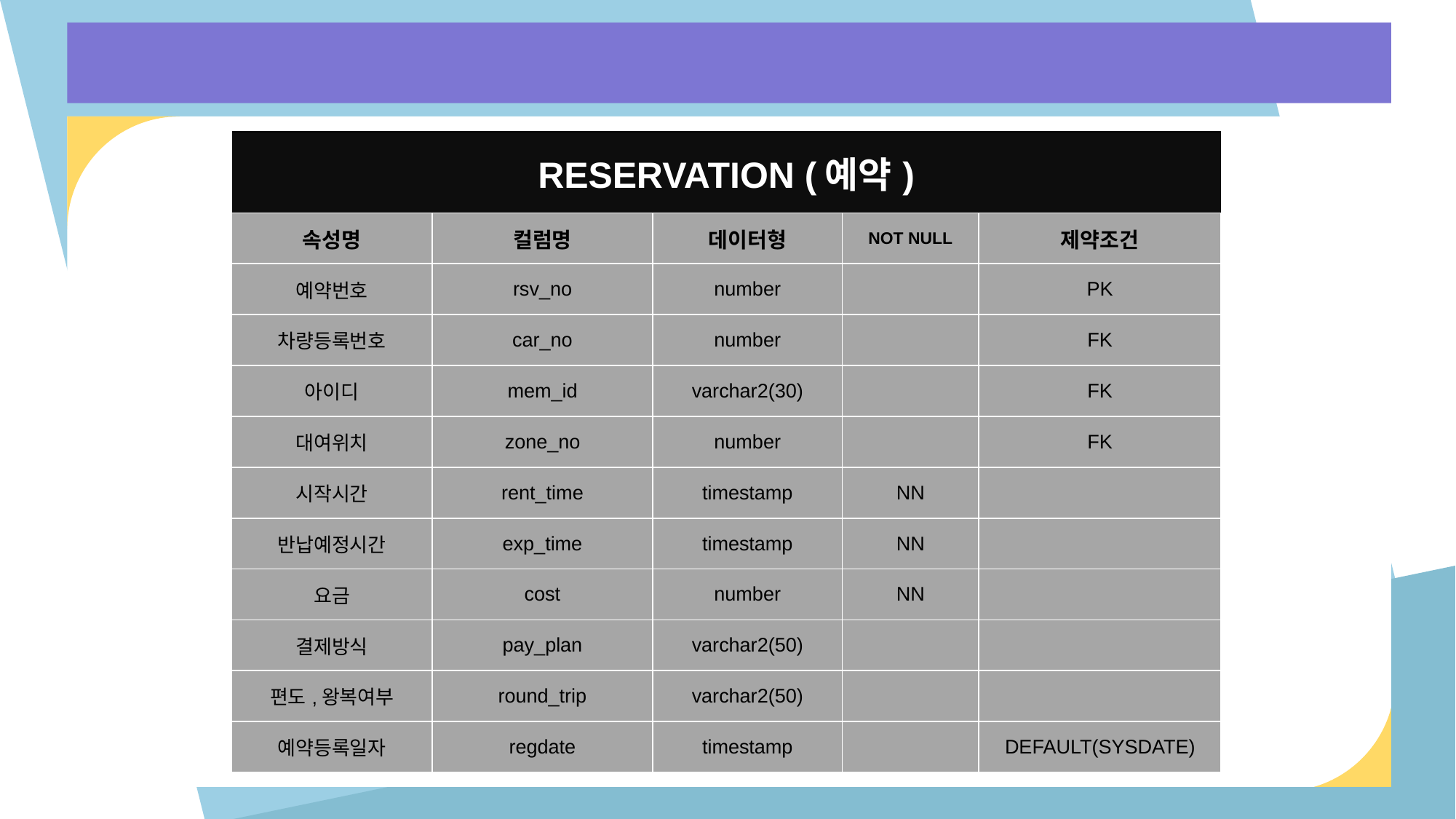

| RESERVATION (예약) |  |  |  |  |
| --- | --- | --- | --- | --- |
| 속성명 | 컬럼명 | 데이터형 | NOT NULL | 제약조건 |
| 예약번호 | rsv\_no | number |  | PK |
| 차량등록번호 | car\_no | number |  | FK |
| 아이디 | mem\_id | varchar2(30) |  | FK |
| 대여위치 | zone\_no | number |  | FK |
| 시작시간 | rent\_time | timestamp | NN |  |
| 반납예정시간 | exp\_time | timestamp | NN |  |
| 요금 | cost | number | NN |  |
| 결제방식 | pay\_plan | varchar2(50) |  |  |
| 편도,왕복여부 | round\_trip | varchar2(50) |  |  |
| 예약등록일자 | regdate | timestamp |  | DEFAULT(SYSDATE) |